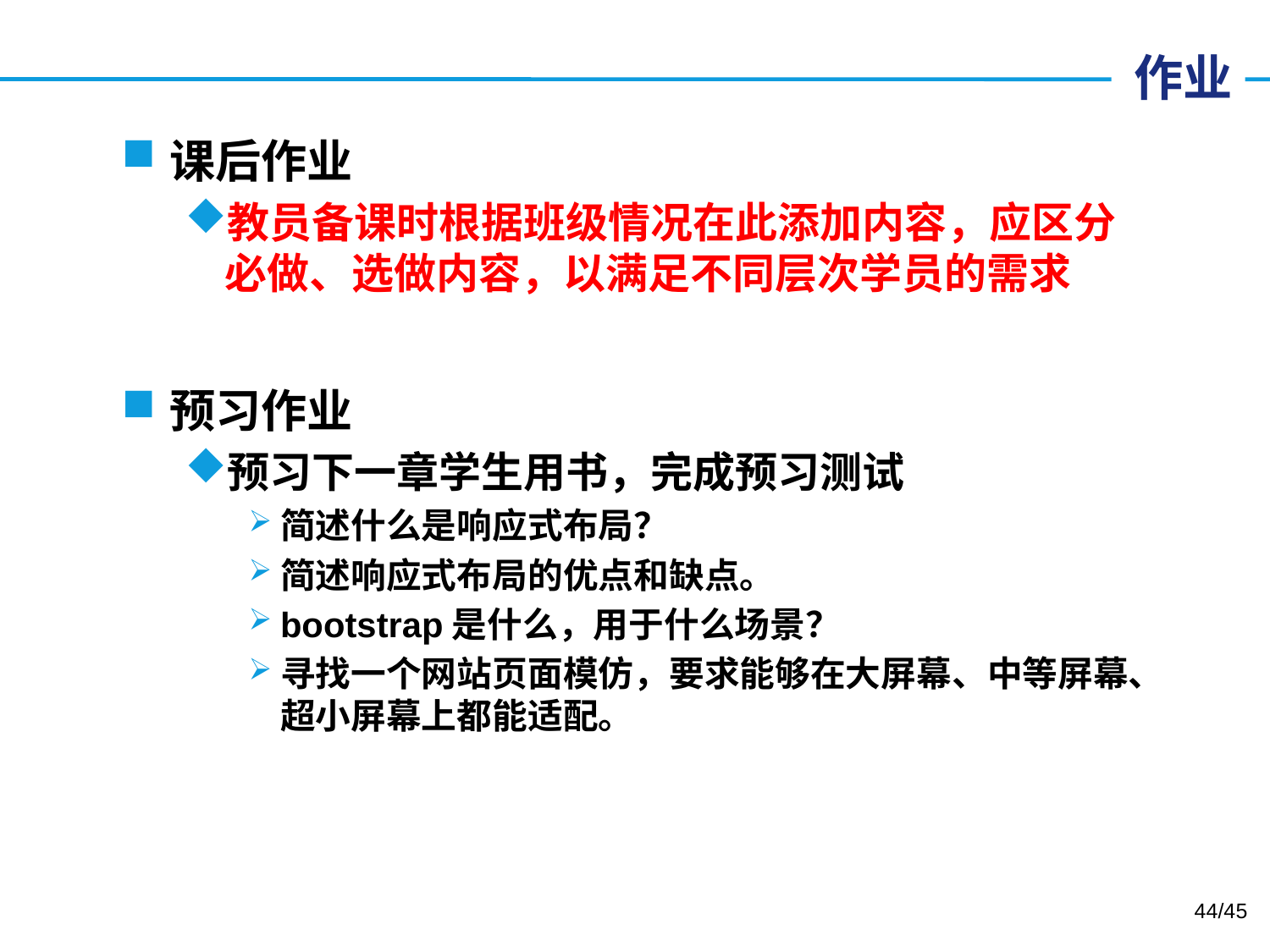

# 作业
课后作业
教员备课时根据班级情况在此添加内容，应区分必做、选做内容，以满足不同层次学员的需求

预习作业
预习下一章学生用书，完成预习测试
简述什么是响应式布局？
简述响应式布局的优点和缺点。
bootstrap是什么，用于什么场景？
寻找一个网站页面模仿，要求能够在大屏幕、中等屏幕、超小屏幕上都能适配。

44/45